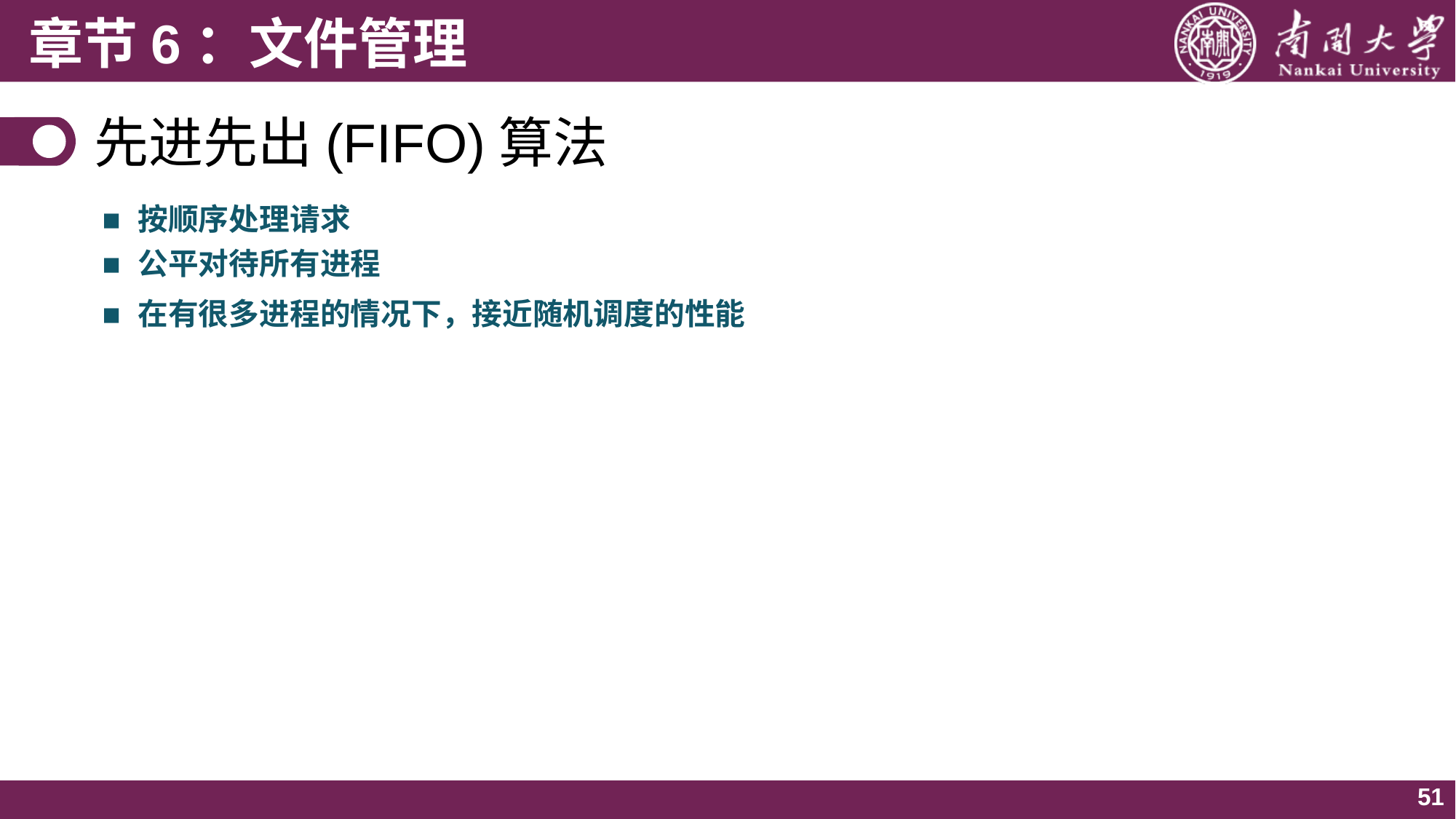

# 先进先出(FIFO)算法
■
按顺序处理请求
■
公平对待所有进程
■
在有很多进程的情况下，接近随机调度的性能
51